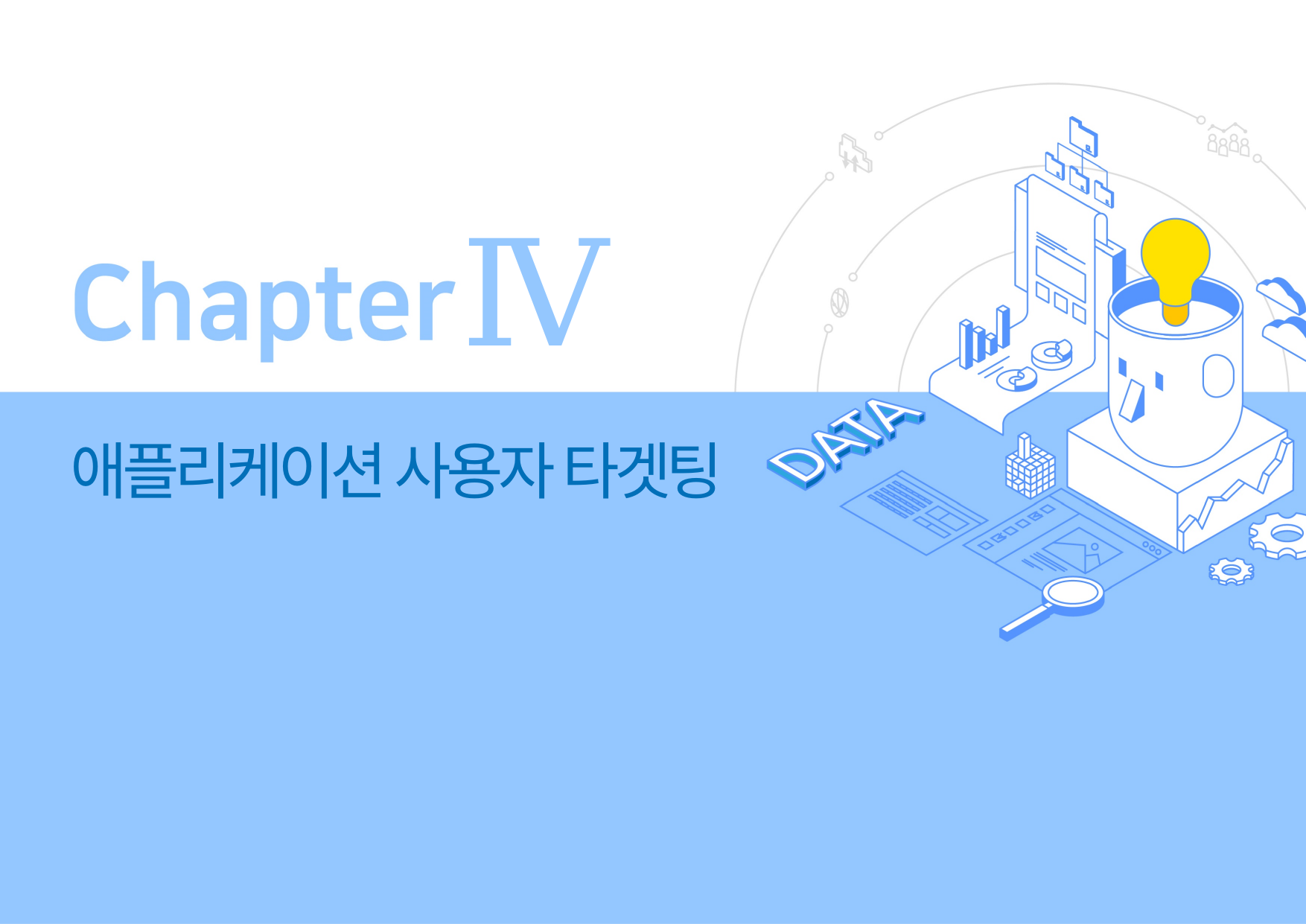

Ⅳ
애플리케이션 사용자 타겟팅
1. 서울여대 재학생